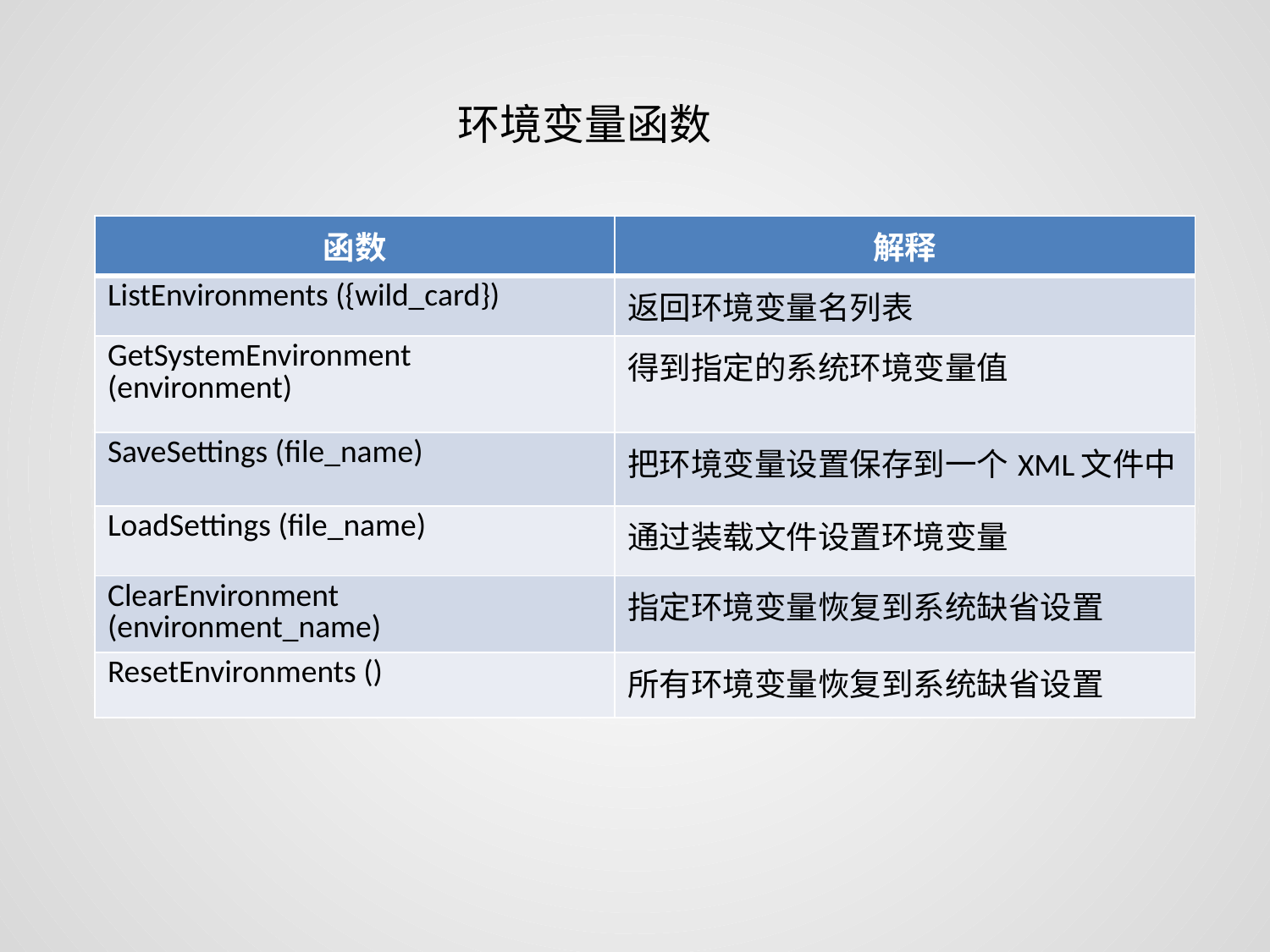

环境变量函数
| 函数 | 解释 |
| --- | --- |
| ListEnvironments ({wild\_card}) | 返回环境变量名列表 |
| GetSystemEnvironment (environment) | 得到指定的系统环境变量值 |
| SaveSettings (file\_name) | 把环境变量设置保存到一个XML文件中 |
| LoadSettings (file\_name) | 通过装载文件设置环境变量 |
| ClearEnvironment (environment\_name) | 指定环境变量恢复到系统缺省设置 |
| ResetEnvironments () | 所有环境变量恢复到系统缺省设置 |